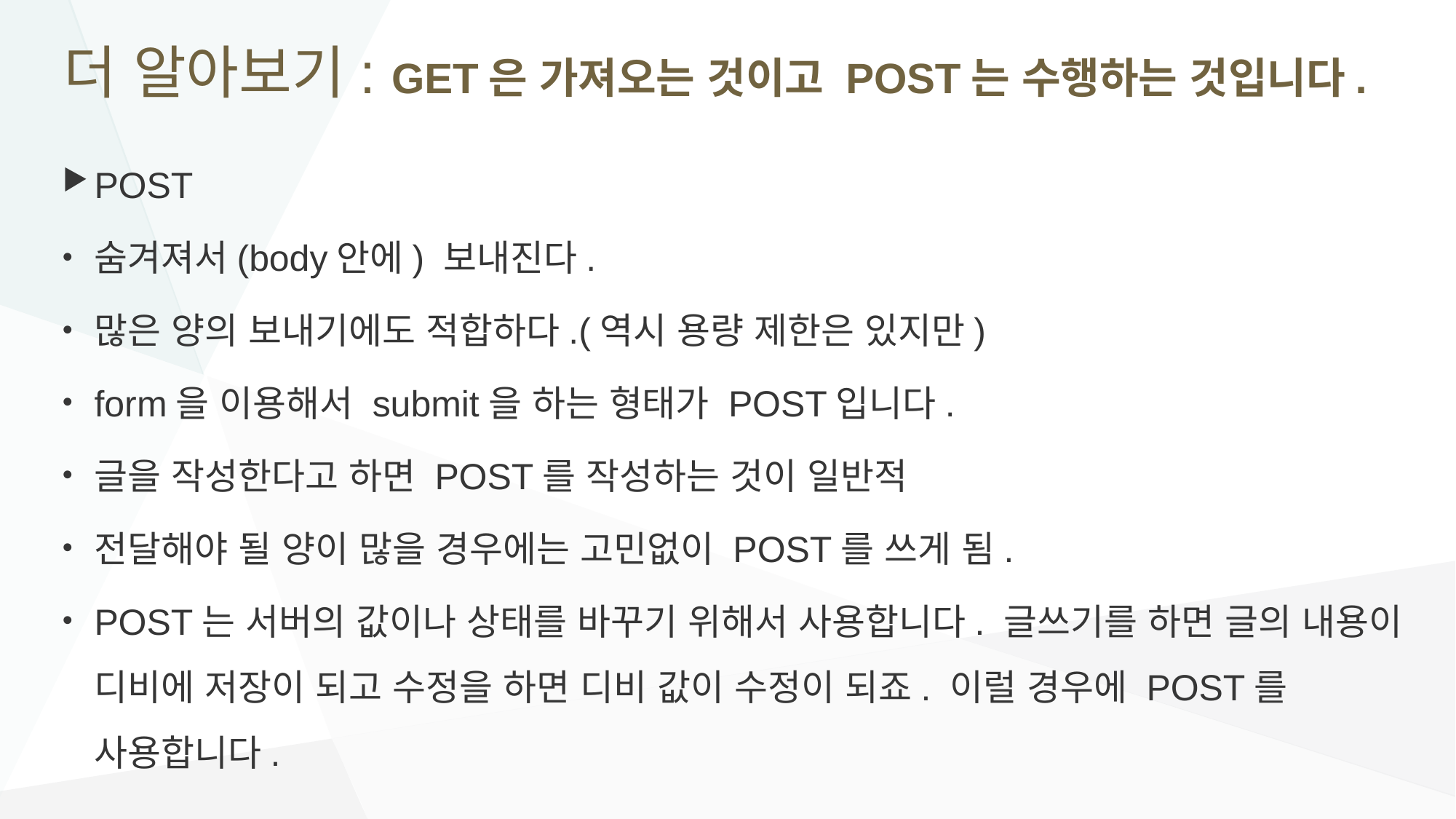

더 알아보기: GET은 가져오는 것이고 POST는 수행하는 것입니다.
POST
숨겨져서(body안에) 보내진다.
많은 양의 보내기에도 적합하다.(역시 용량 제한은 있지만)
form을 이용해서 submit을 하는 형태가 POST입니다.
글을 작성한다고 하면 POST를 작성하는 것이 일반적
전달해야 될 양이 많을 경우에는 고민없이 POST를 쓰게 됨.
POST는 서버의 값이나 상태를 바꾸기 위해서 사용합니다. 글쓰기를 하면 글의 내용이 디비에 저장이 되고 수정을 하면 디비 값이 수정이 되죠. 이럴 경우에 POST를 사용합니다.